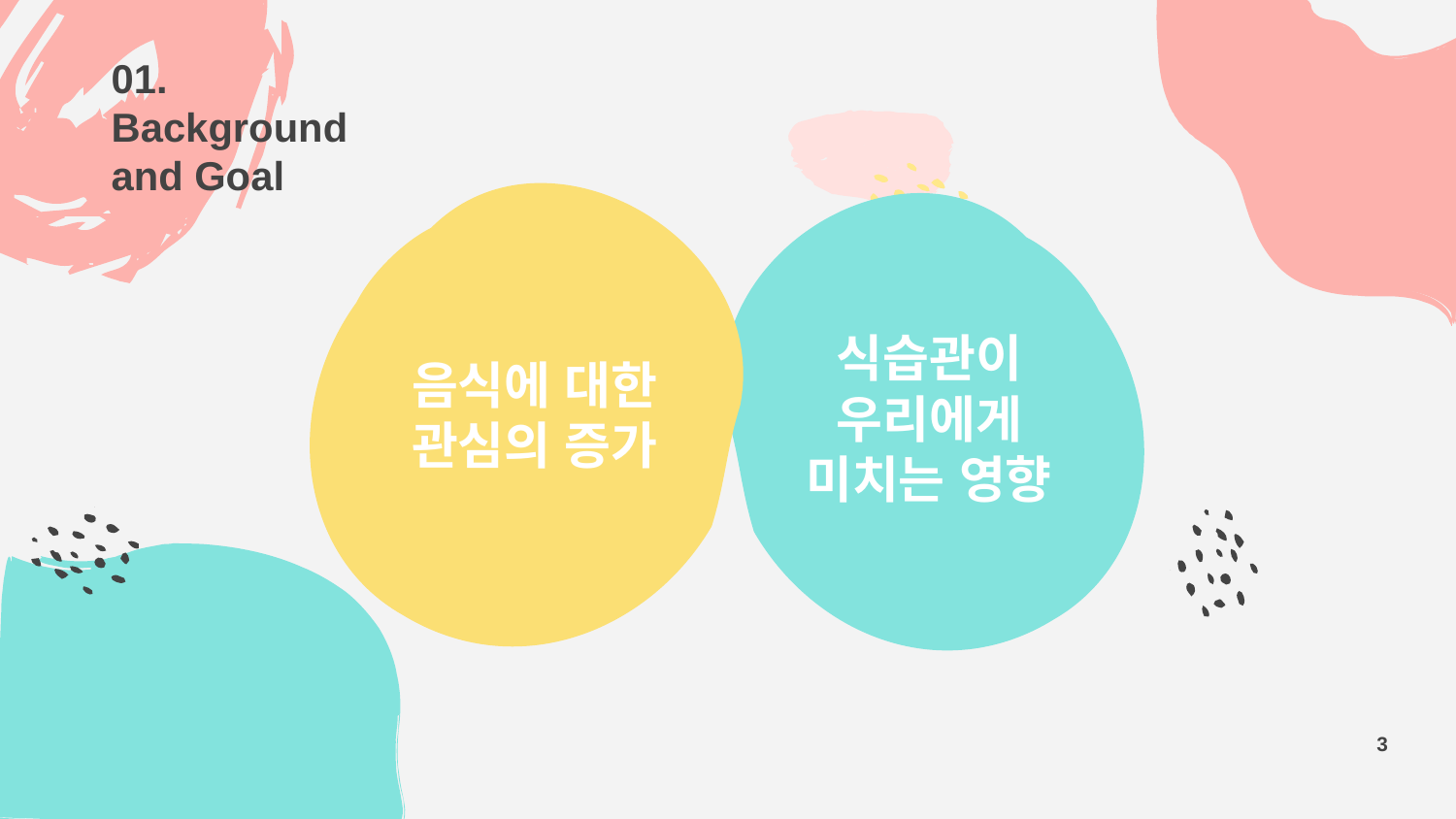

# 01. Background and Goal

음식에 대한
관심의 증가
식습관이 우리에게 미치는 영향
3